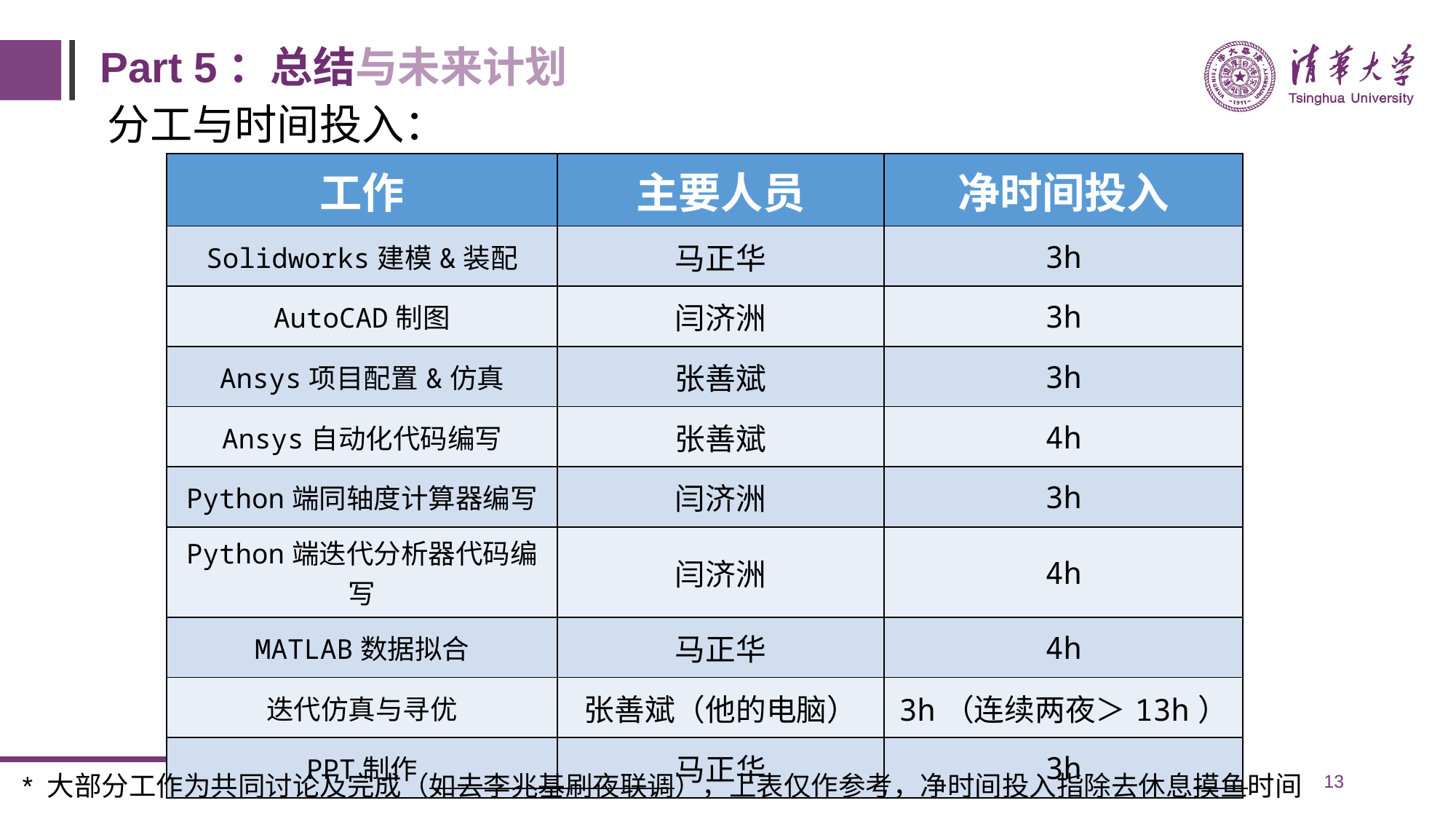

# Part 5：总结与未来计划
 分工与时间投入：
| 工作 | 主要人员 | 净时间投入 |
| --- | --- | --- |
| Solidworks建模&装配 | 马正华 | 3h |
| AutoCAD制图 | 闫济洲 | 3h |
| Ansys项目配置&仿真 | 张善斌 | 3h |
| Ansys自动化代码编写 | 张善斌 | 4h |
| Python端同轴度计算器编写 | 闫济洲 | 3h |
| Python端迭代分析器代码编写 | 闫济洲 | 4h |
| MATLAB数据拟合 | 马正华 | 4h |
| 迭代仿真与寻优 | 张善斌（他的电脑） | 3h（连续两夜＞13h） |
| PPT制作 | 马正华 | 3h |
* 大部分工作为共同讨论及完成（如去李兆基刷夜联调），上表仅作参考，净时间投入指除去休息摸鱼时间